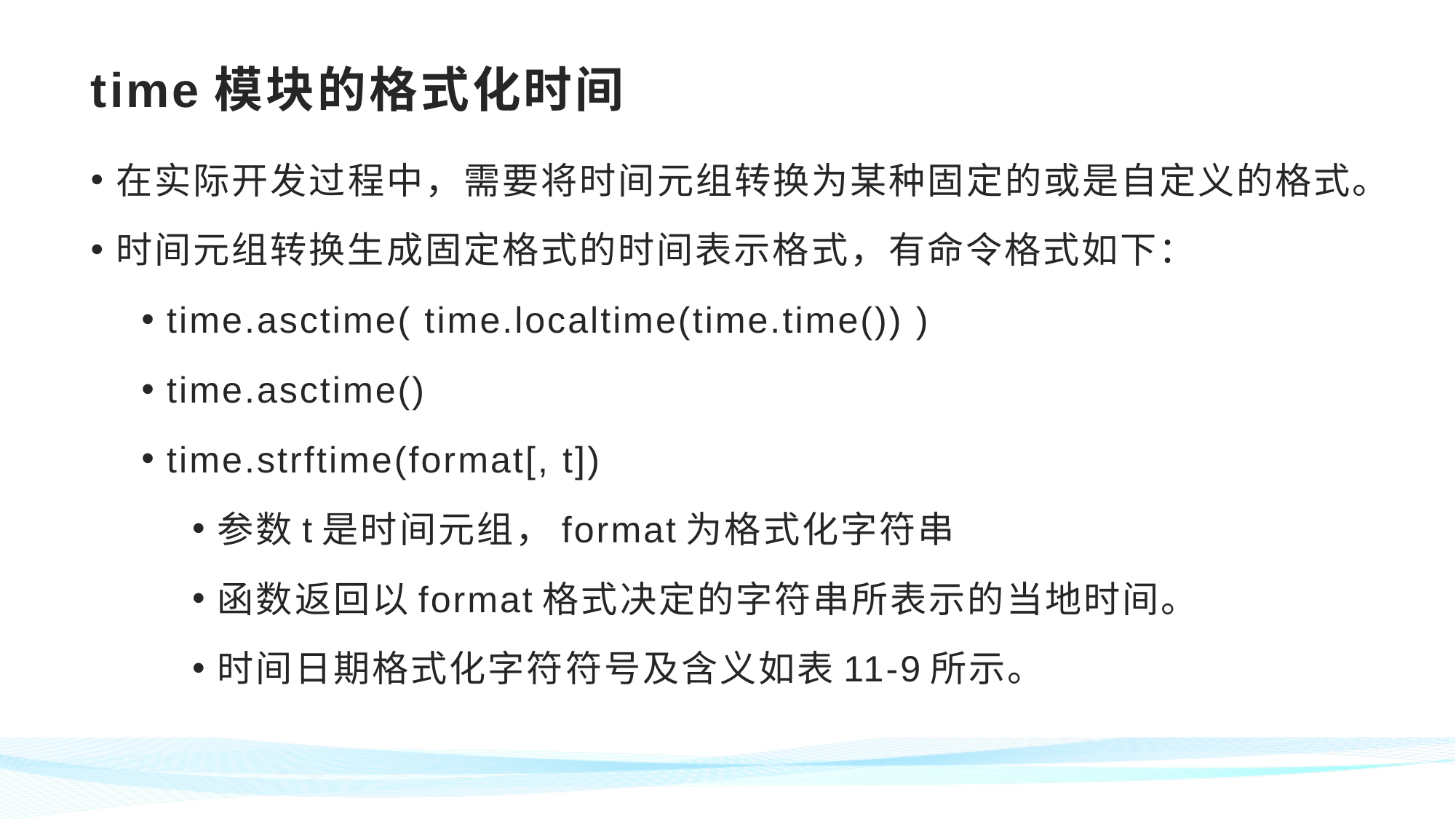

# time模块的格式化时间
在实际开发过程中，需要将时间元组转换为某种固定的或是自定义的格式。
时间元组转换生成固定格式的时间表示格式，有命令格式如下：
time.asctime( time.localtime(time.time()) )
time.asctime()
time.strftime(format[, t])
参数t是时间元组，format为格式化字符串
函数返回以format格式决定的字符串所表示的当地时间。
时间日期格式化字符符号及含义如表11-9所示。